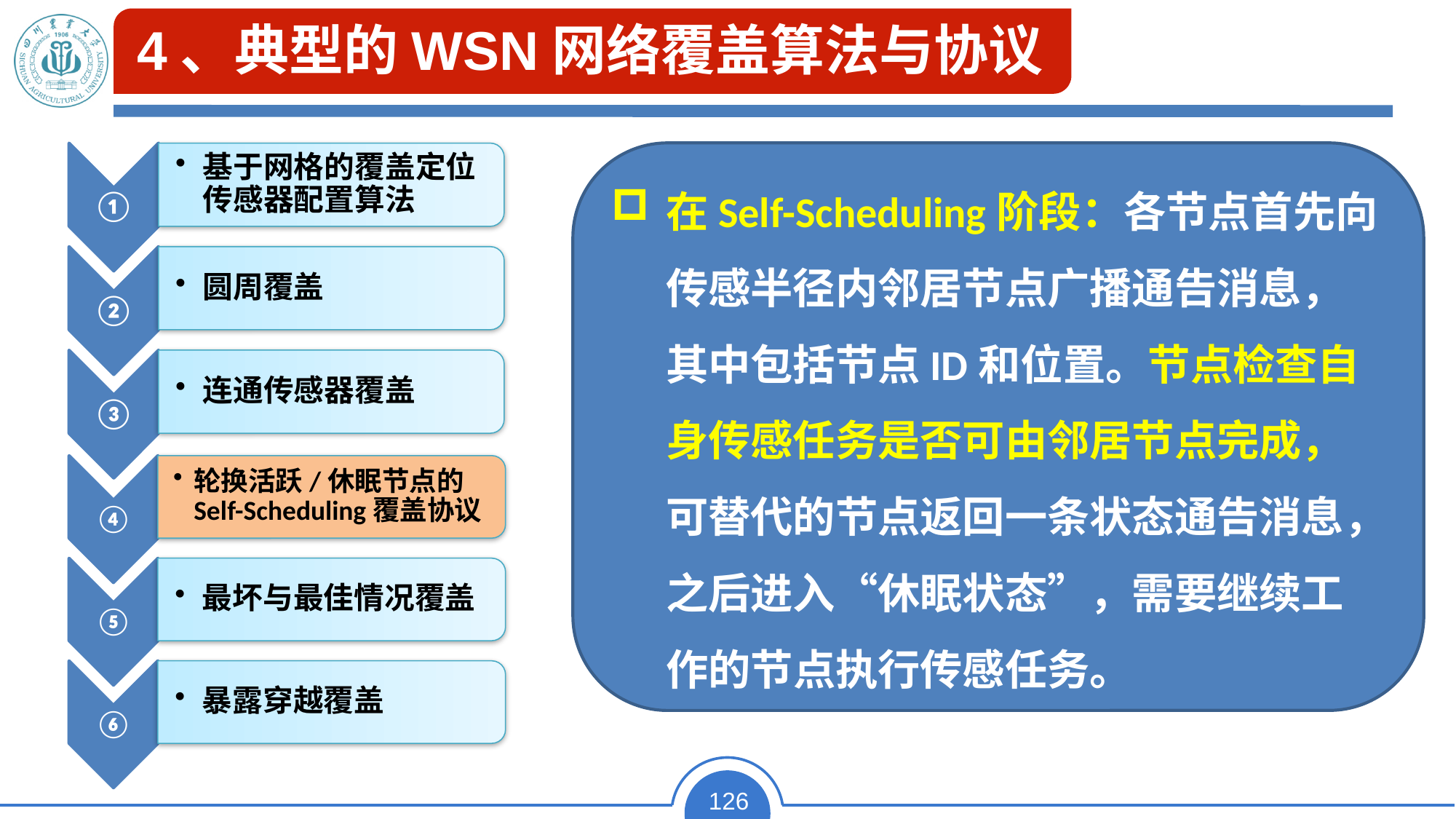

# 4、典型的WSN网络覆盖算法与协议
在Self-Scheduling阶段：各节点首先向传感半径内邻居节点广播通告消息，其中包括节点ID和位置。节点检查自身传感任务是否可由邻居节点完成，可替代的节点返回一条状态通告消息，之后进入“休眠状态”，需要继续工作的节点执行传感任务。
①
基于网格的覆盖定位传感器配置算法
②
圆周覆盖
③
连通传感器覆盖
④
轮换活跃/休眠节点的Self-Scheduling覆盖协议
⑤
最坏与最佳情况覆盖
⑥
暴露穿越覆盖